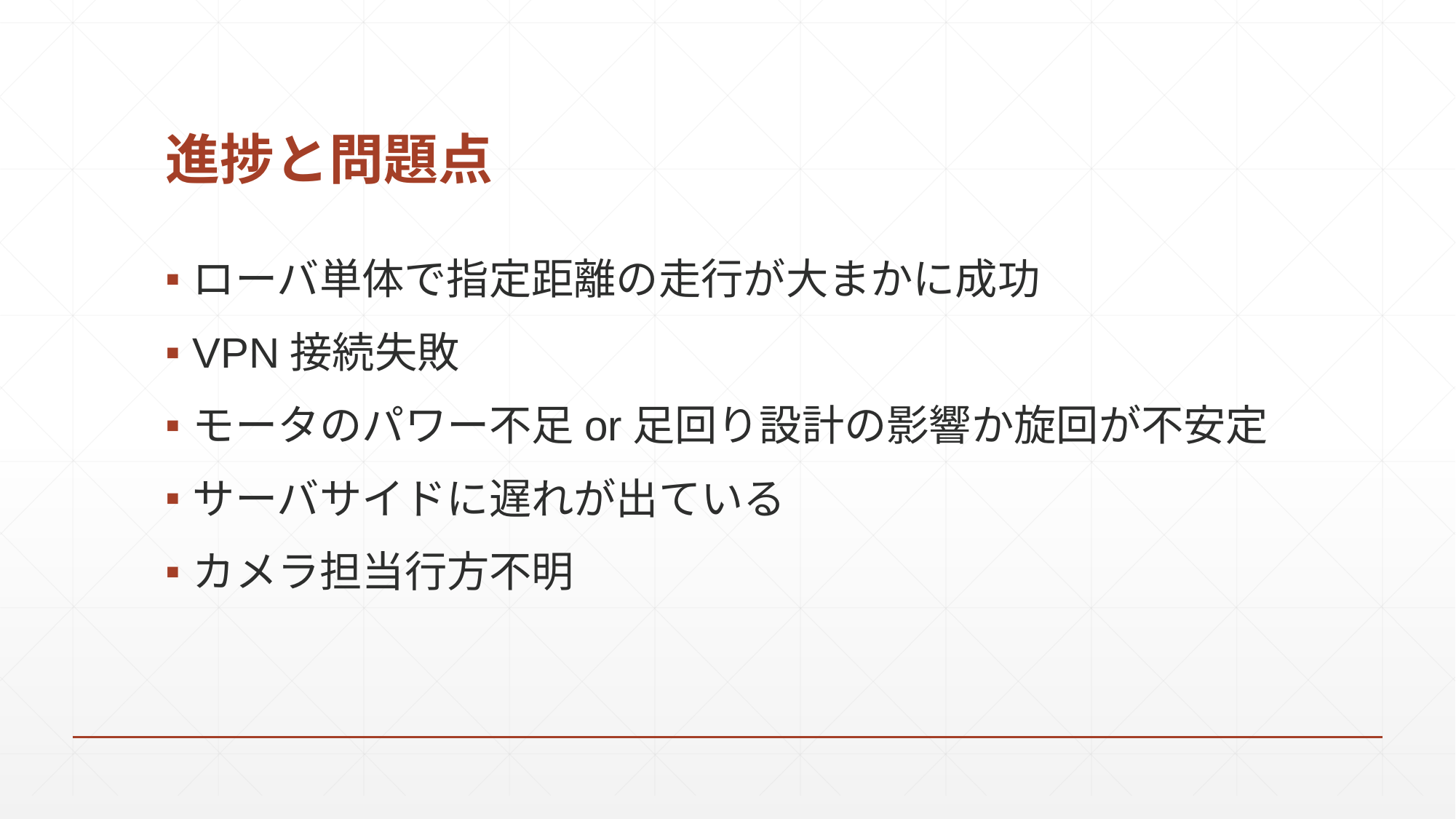

# 進捗と問題点
ローバ単体で指定距離の走行が大まかに成功
VPN接続失敗
モータのパワー不足or足回り設計の影響か旋回が不安定
サーバサイドに遅れが出ている
カメラ担当行方不明